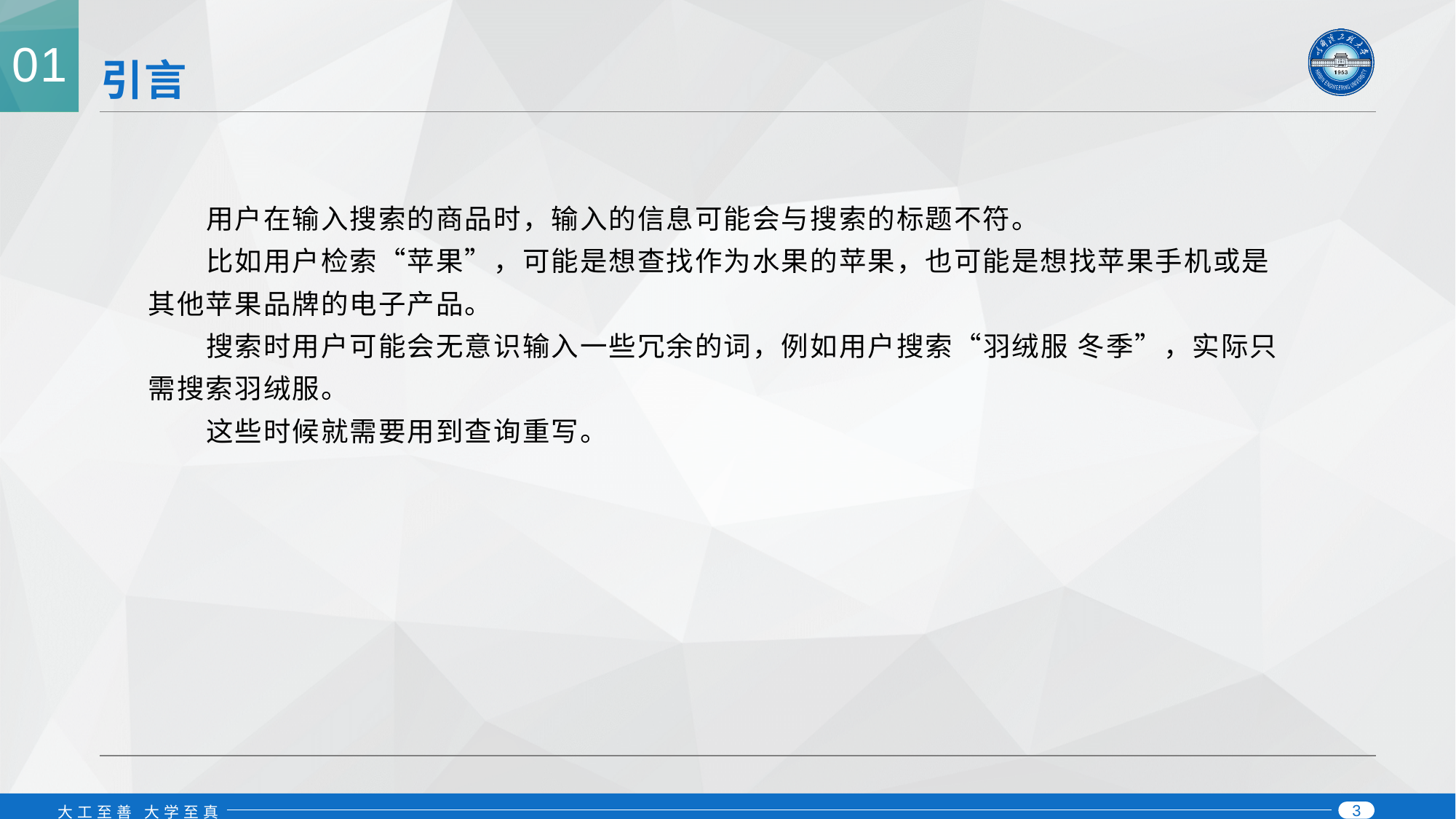

01
# 引言
用户在输入搜索的商品时，输入的信息可能会与搜索的标题不符。
比如用户检索“苹果”，可能是想查找作为水果的苹果，也可能是想找苹果手机或是其他苹果品牌的电子产品。
搜索时用户可能会无意识输入一些冗余的词，例如用户搜索“羽绒服 冬季”，实际只需搜索羽绒服。
这些时候就需要用到查询重写。